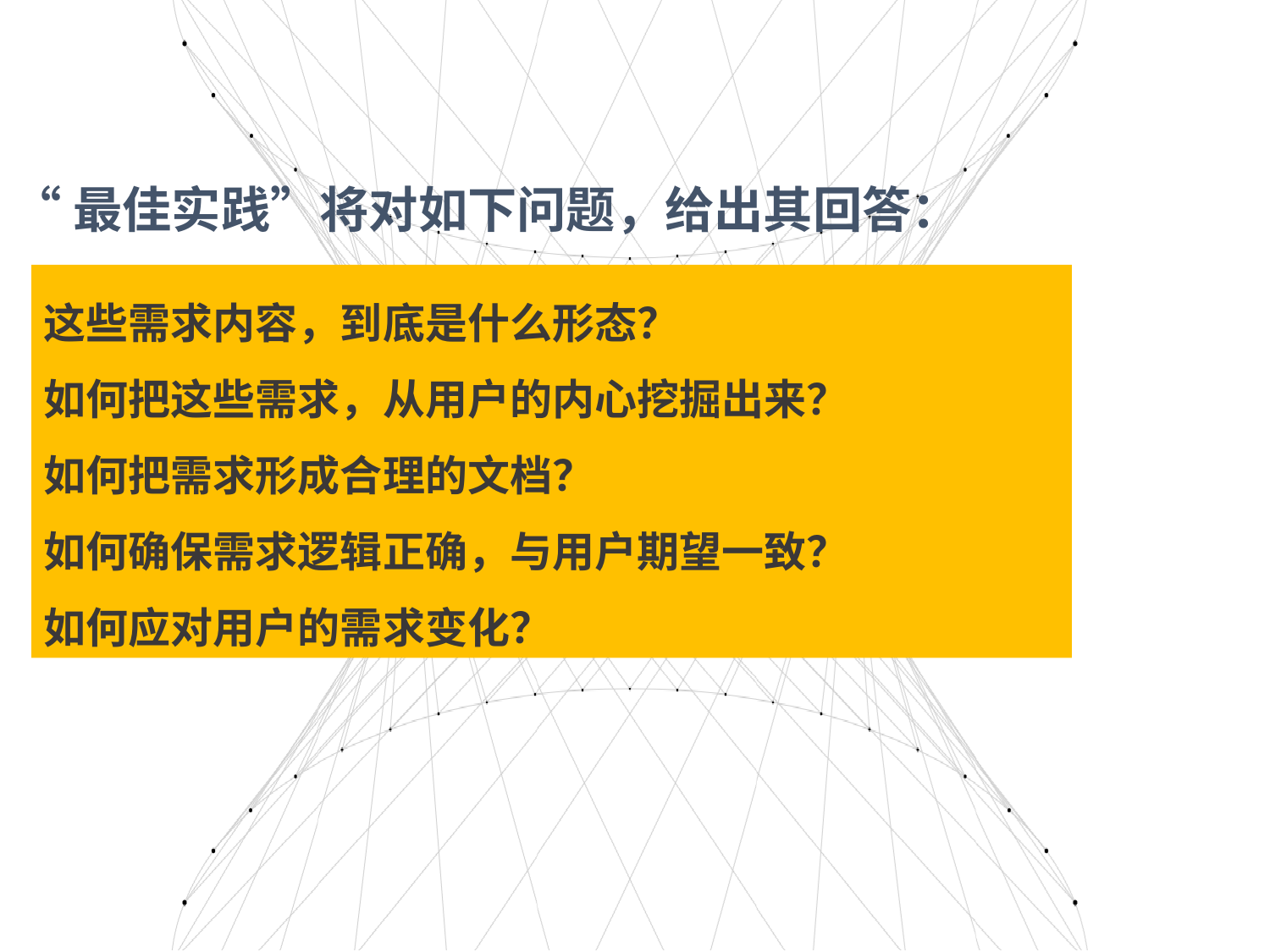

“最佳实践”将对如下问题，给出其回答：
这些需求内容，到底是什么形态？
如何把这些需求，从用户的内心挖掘出来？
如何把需求形成合理的文档？
如何确保需求逻辑正确，与用户期望一致？
如何应对用户的需求变化？